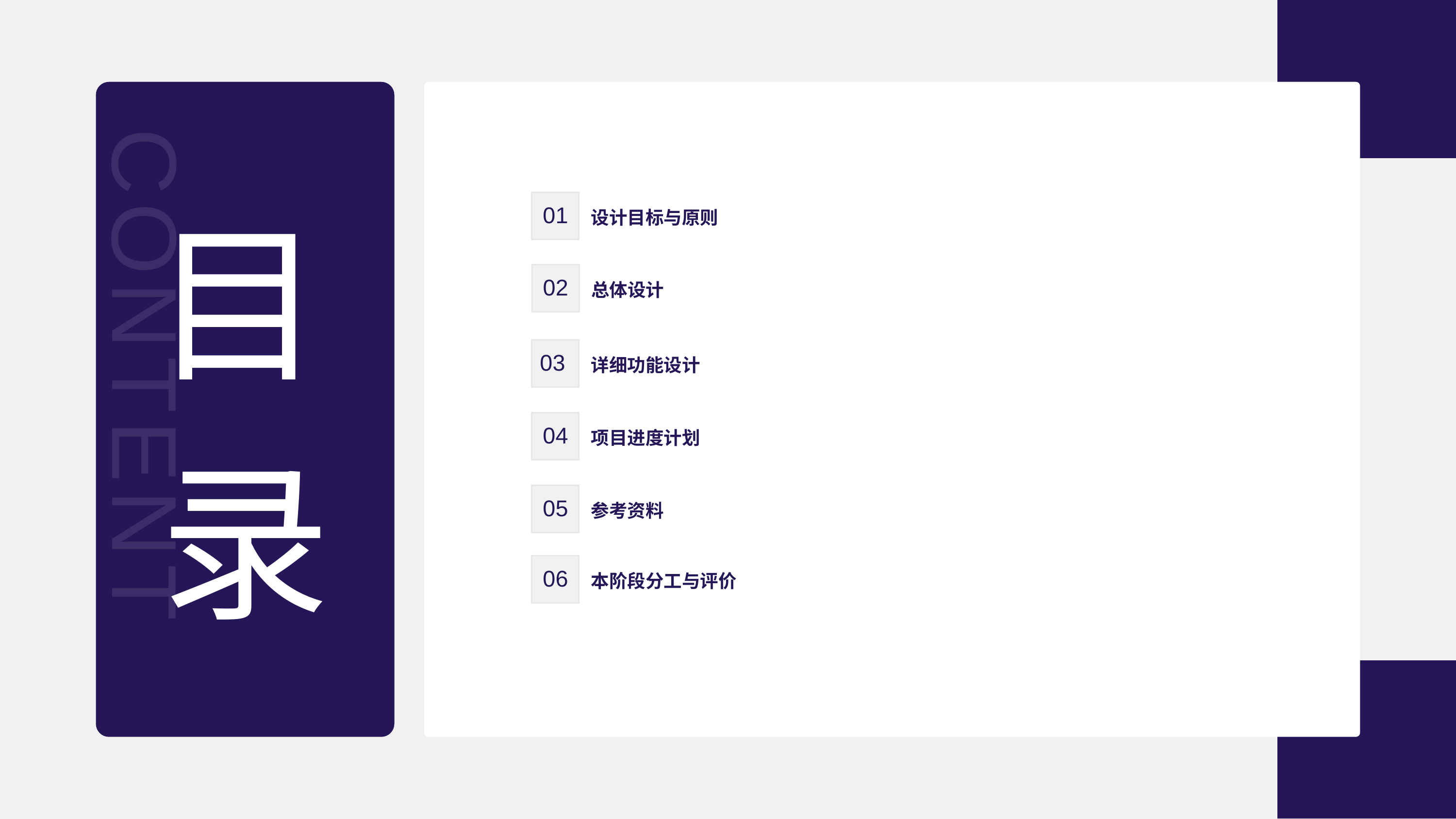

目录

01
设计目标与原则

02
总体设计

03
CONTENTS
详细功能设计

04
项目进度计划

05
参考资料

06
本阶段分工与评价